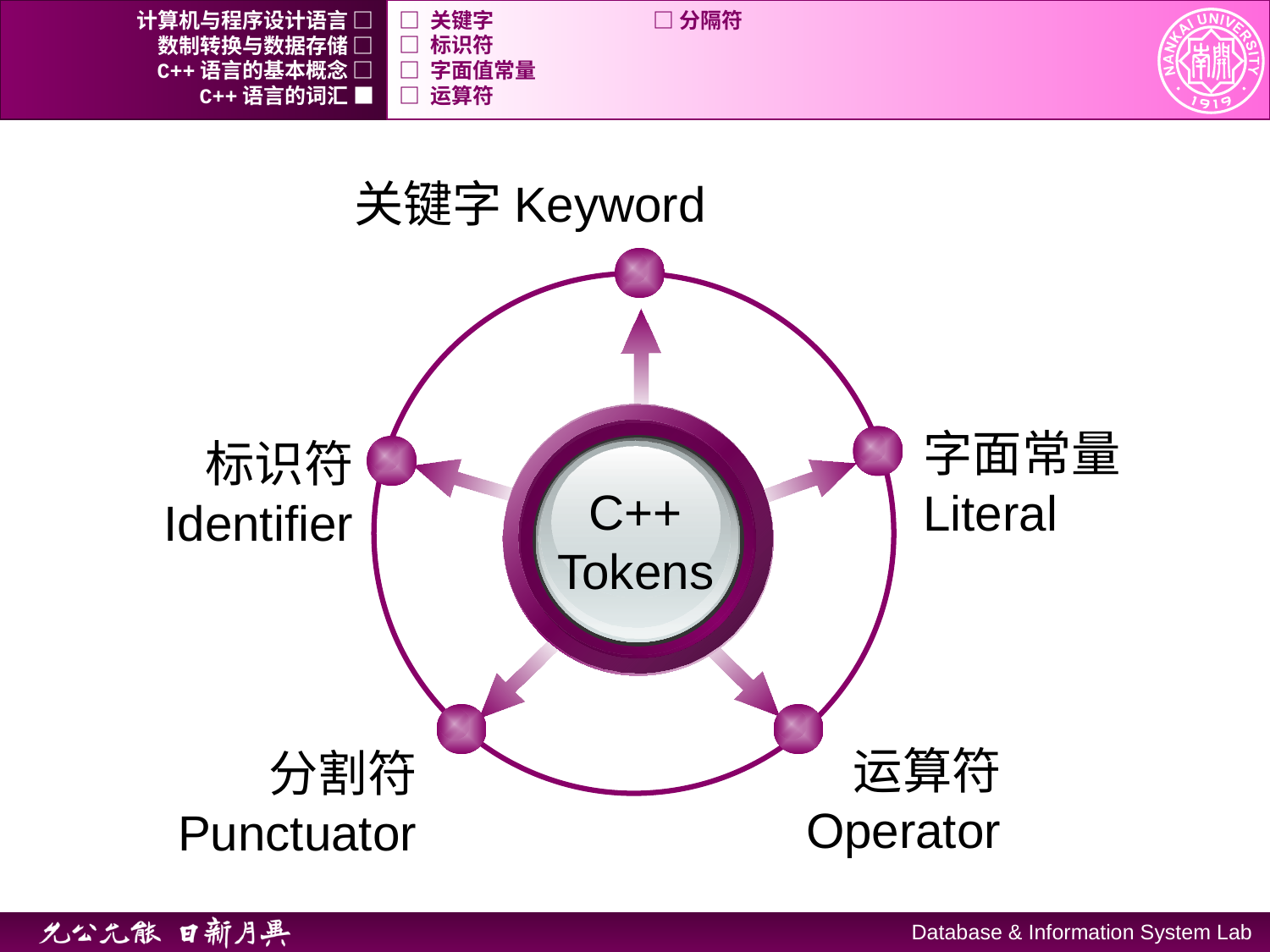

计算机与程序设计语言 □
□ 关键字		□ 分隔符
数制转换与数据存储 □
□ 标识符
C++语言的基本概念 □
□ 字面值常量
C++语言的词汇 ■
□ 运算符
关键字Keyword

字面常量
Literal

标识符
Identifier

C++
Tokens

运算符
Operator
分割符
Punctuator